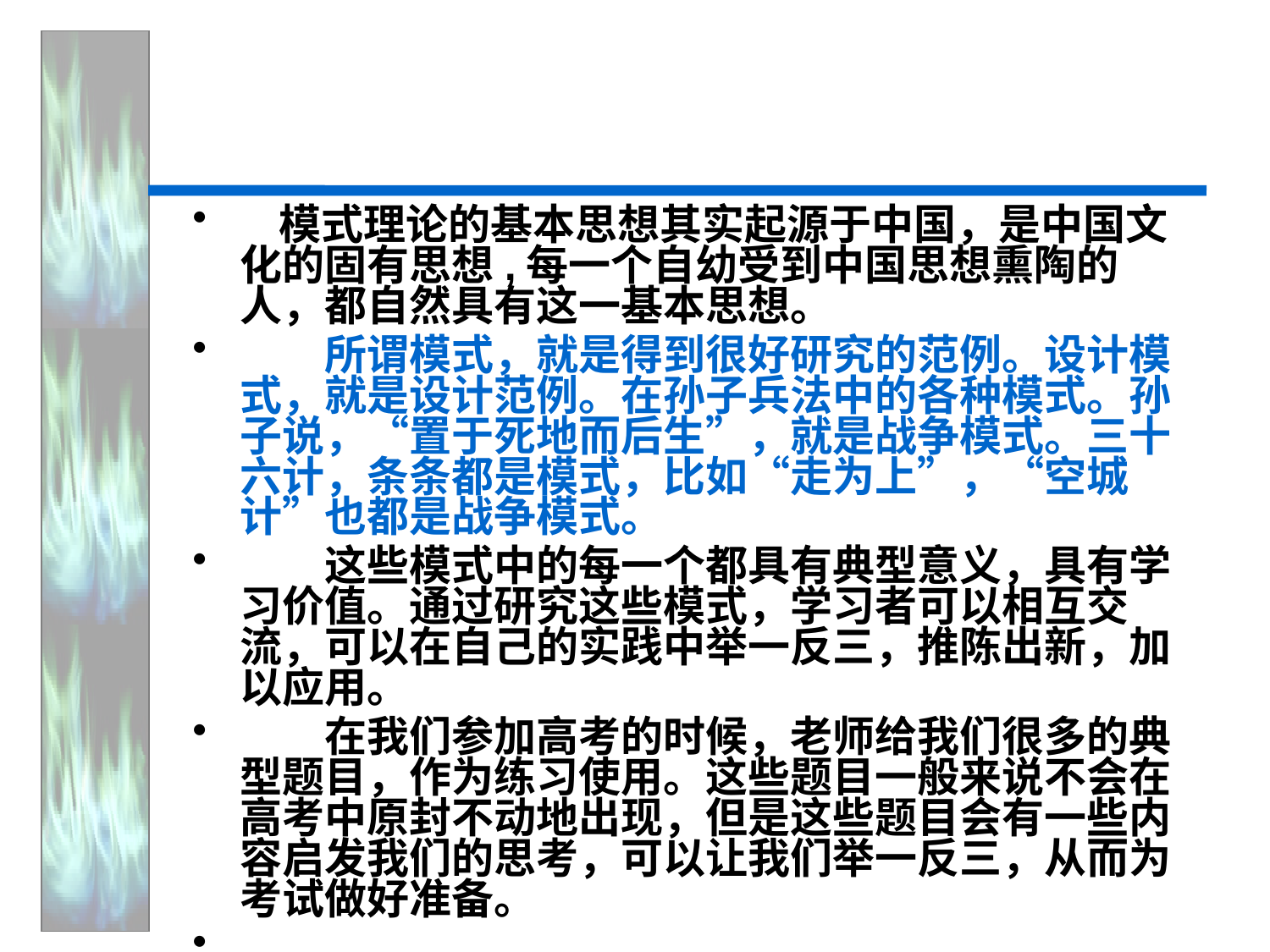

#
   模式理论的基本思想其实起源于中国，是中国文化的固有思想,每一个自幼受到中国思想熏陶的人，都自然具有这一基本思想。
　　所谓模式，就是得到很好研究的范例。设计模式，就是设计范例。在孙子兵法中的各种模式。孙子说，“置于死地而后生”，就是战争模式。三十六计，条条都是模式，比如“走为上”，“空城计”也都是战争模式。
　　这些模式中的每一个都具有典型意义，具有学习价值。通过研究这些模式，学习者可以相互交流，可以在自己的实践中举一反三，推陈出新，加以应用。
　　在我们参加高考的时候，老师给我们很多的典型题目，作为练习使用。这些题目一般来说不会在高考中原封不动地出现，但是这些题目会有一些内容启发我们的思考，可以让我们举一反三，从而为考试做好准备。